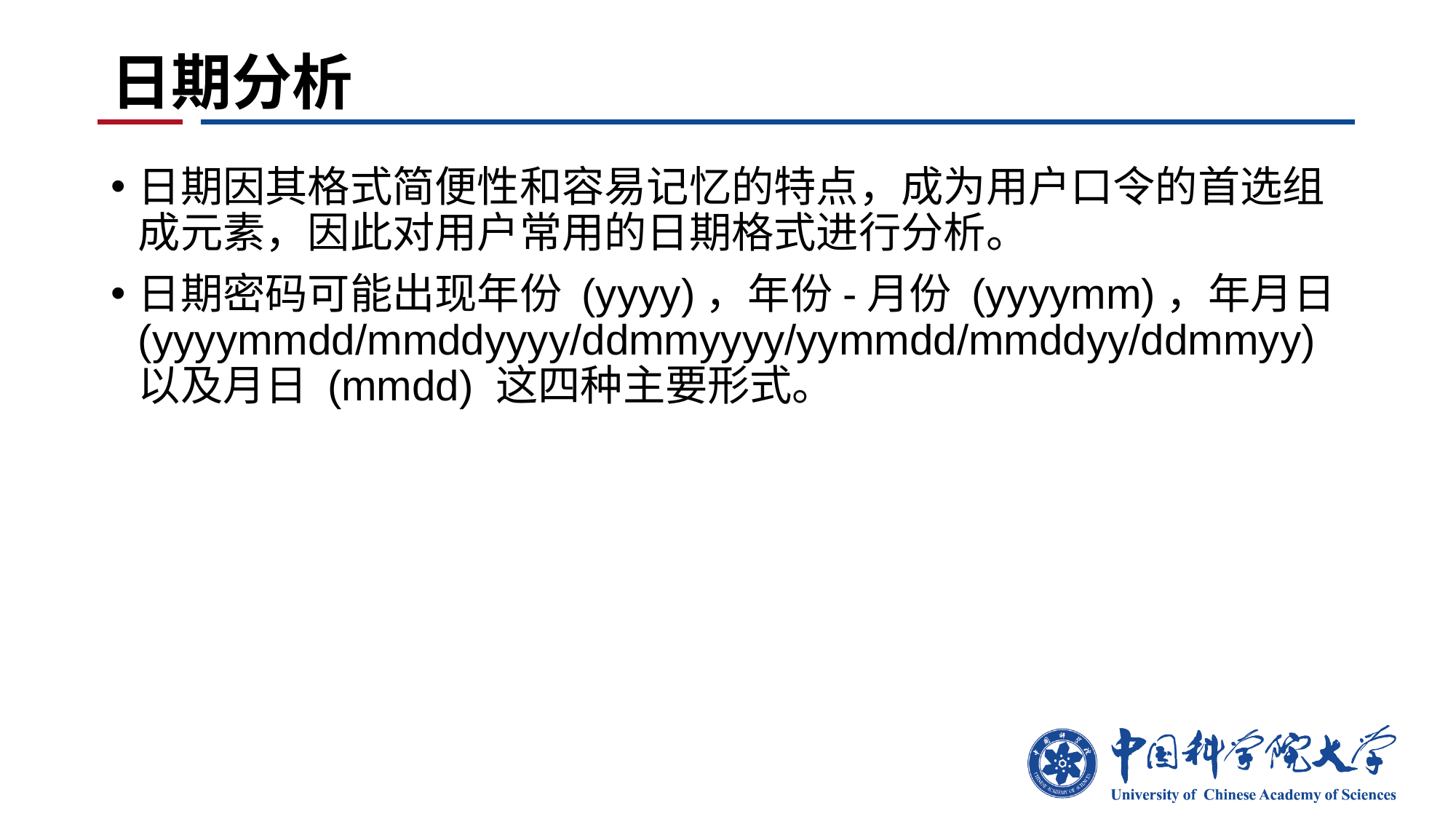

# 日期分析
日期因其格式简便性和容易记忆的特点，成为用户口令的首选组成元素，因此对用户常用的日期格式进行分析。
日期密码可能出现年份 (yyyy)，年份-月份 (yyyymm)，年月日 (yyyymmdd/mmddyyyy/ddmmyyyy/yymmdd/mmddyy/ddmmyy)以及月日 (mmdd) 这四种主要形式。